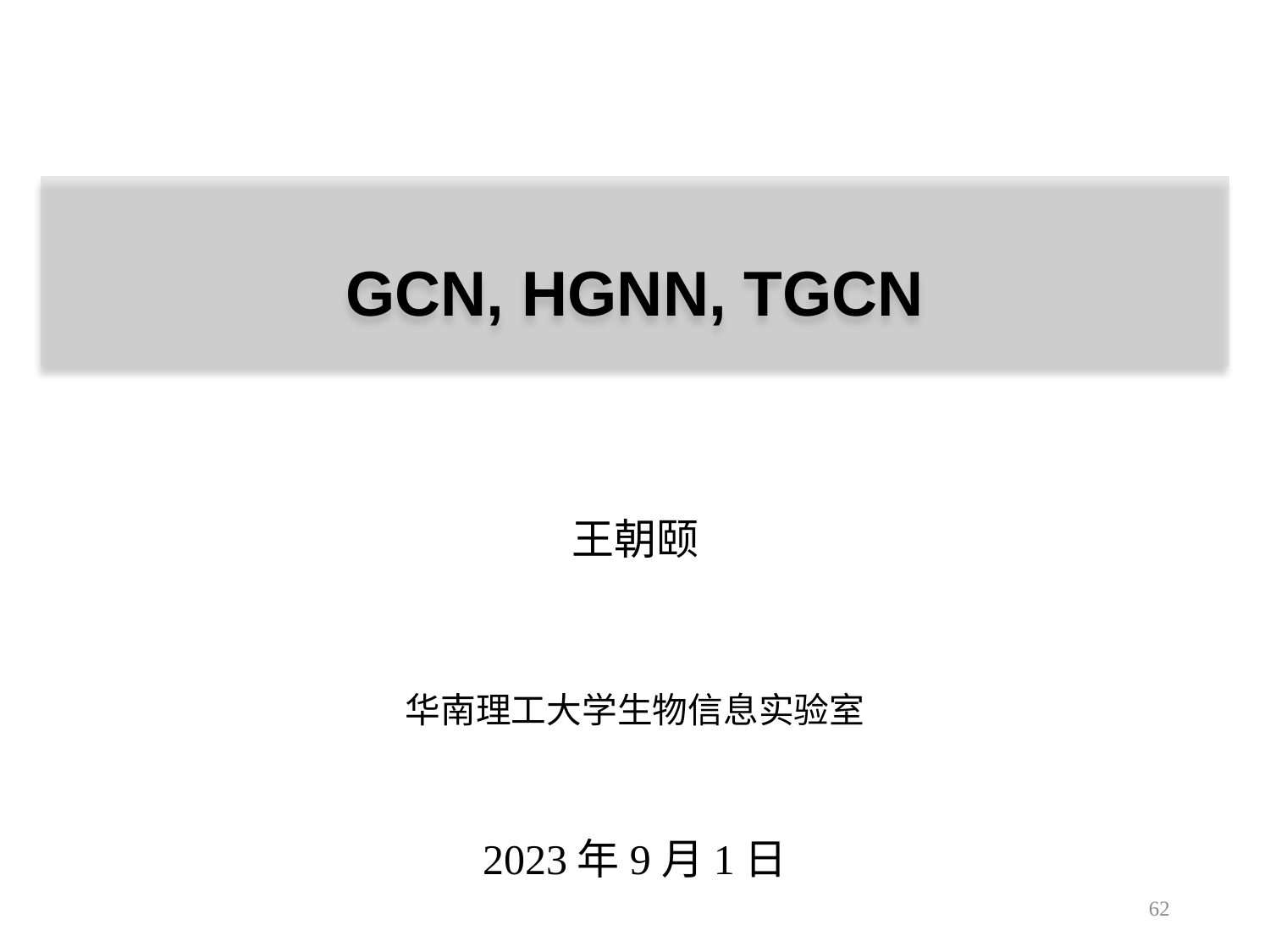

GCN, HGNN, TGCN
王朝颐
华南理工大学生物信息实验室
2023年9月1日
62